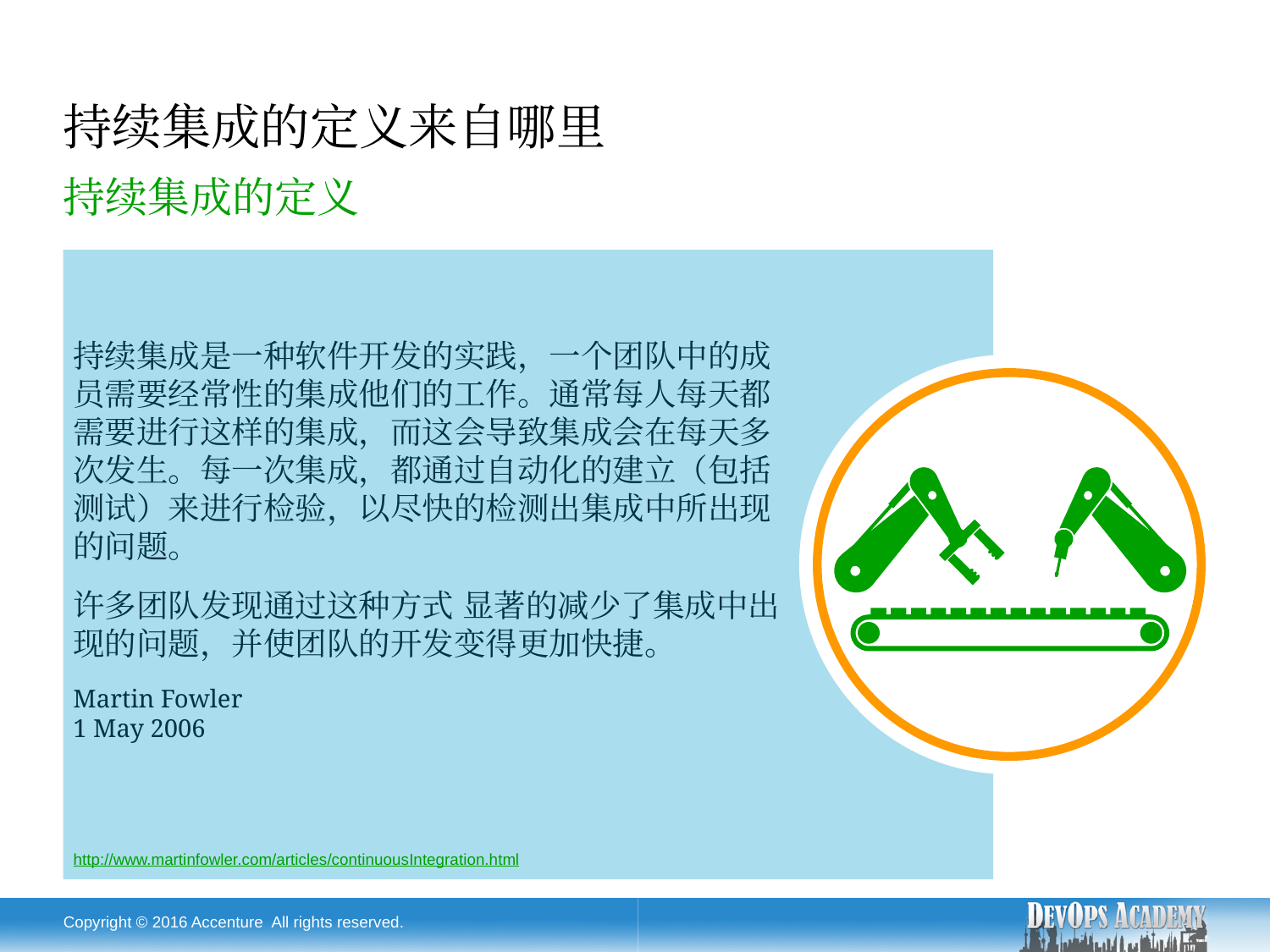

# 持续集成的定义来自哪里
持续集成的定义
持续集成是一种软件开发的实践，一个团队中的成员需要经常性的集成他们的工作。通常每人每天都需要进行这样的集成，而这会导致集成会在每天多次发生。每一次集成，都通过自动化的建立（包括测试）来进行检验，以尽快的检测出集成中所出现的问题。
许多团队发现通过这种方式 显著的减少了集成中出现的问题，并使团队的开发变得更加快捷。
Martin Fowler
1 May 2006

http://www.martinfowler.com/articles/continuousIntegration.html
Copyright © 2016 Accenture  All rights reserved.